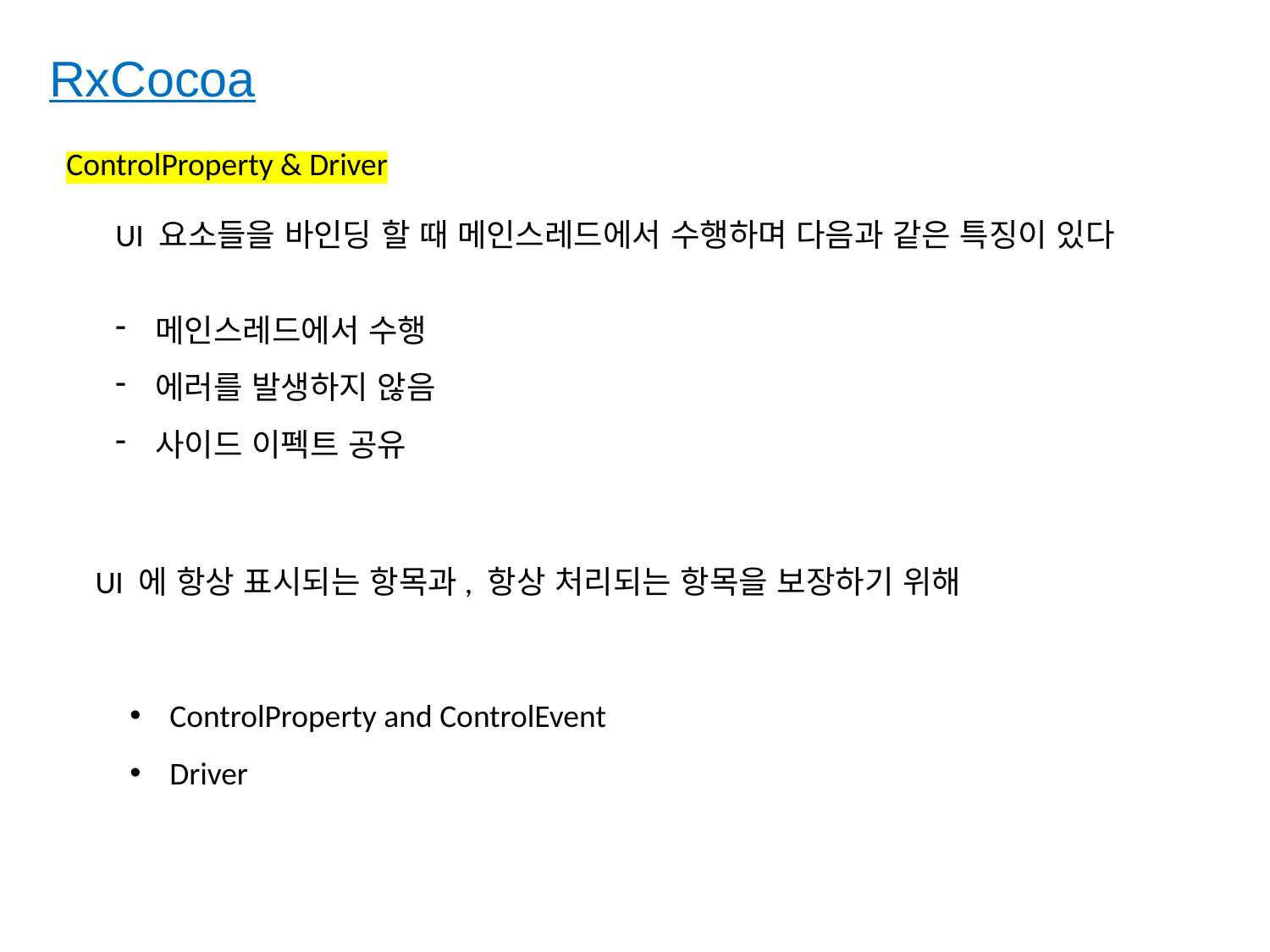

RxCocoa
ControlProperty & Driver
UI 요소들을 바인딩 할 때 메인스레드에서 수행하며 다음과 같은 특징이 있다
메인스레드에서 수행
에러를 발생하지 않음
사이드 이펙트 공유
UI 에 항상 표시되는 항목과, 항상 처리되는 항목을 보장하기 위해
ControlProperty and ControlEvent
Driver